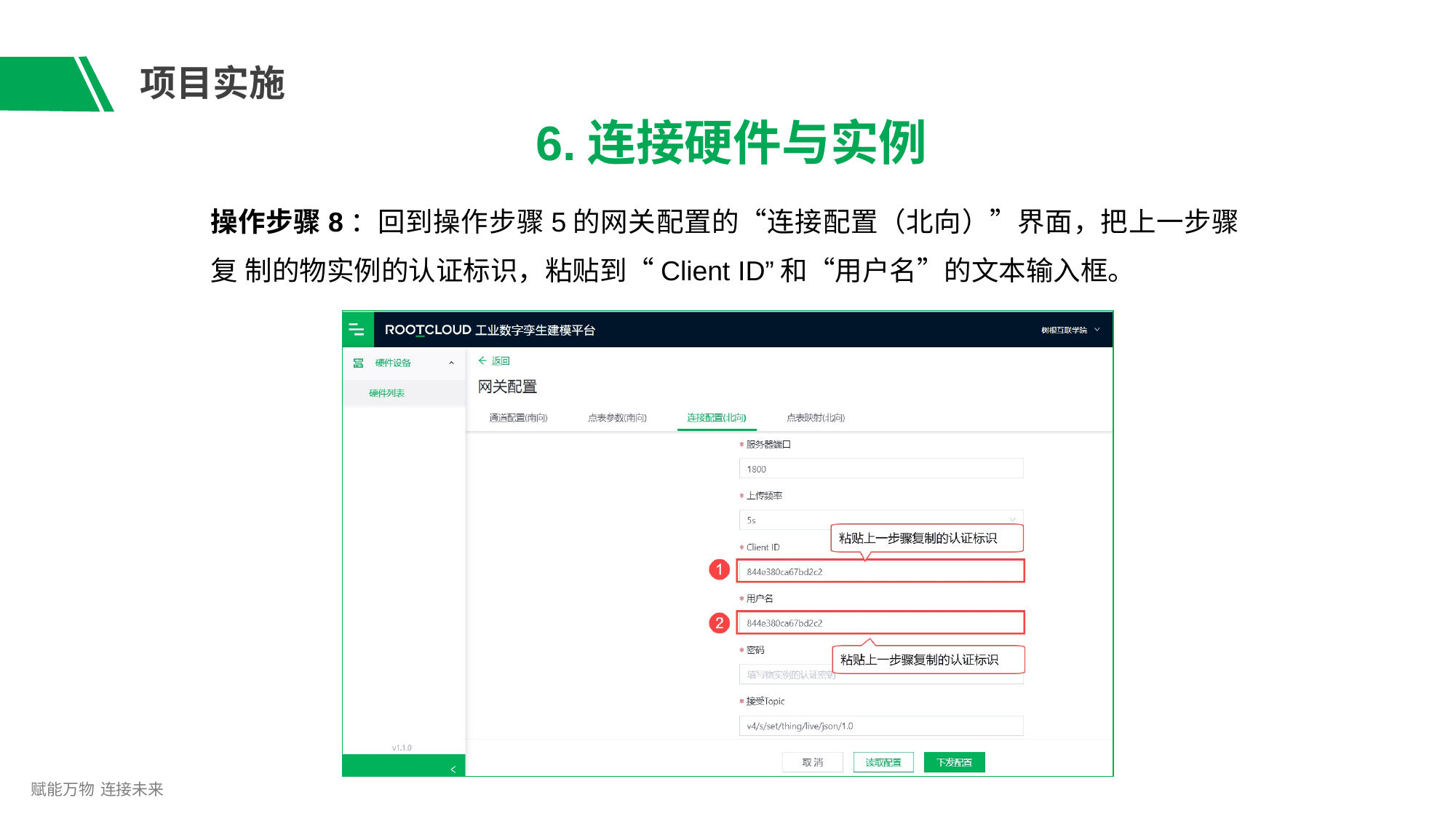

# 项目实施
6.连接硬件与实例
操作步骤8：回到操作步骤5的网关配置的“连接配置（北向）”界面，把上一步骤复 制的物实例的认证标识，粘贴到“Client ID”和“用户名”的文本输入框。

赋能万物 连接未来